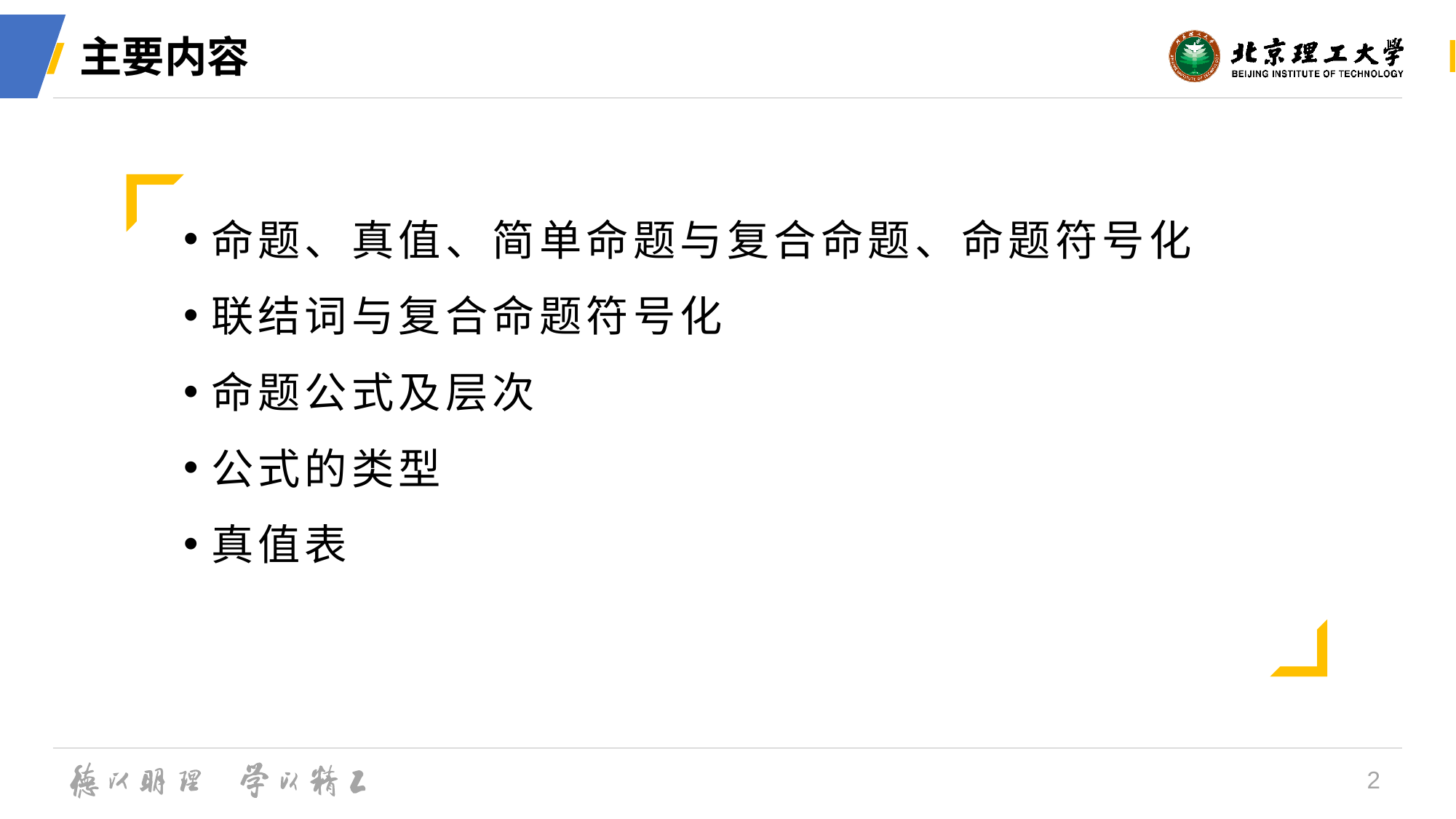

# 主要内容

命题、真值、简单命题与复合命题、命题符号化
联结词与复合命题符号化
命题公式及层次
公式的类型
真值表